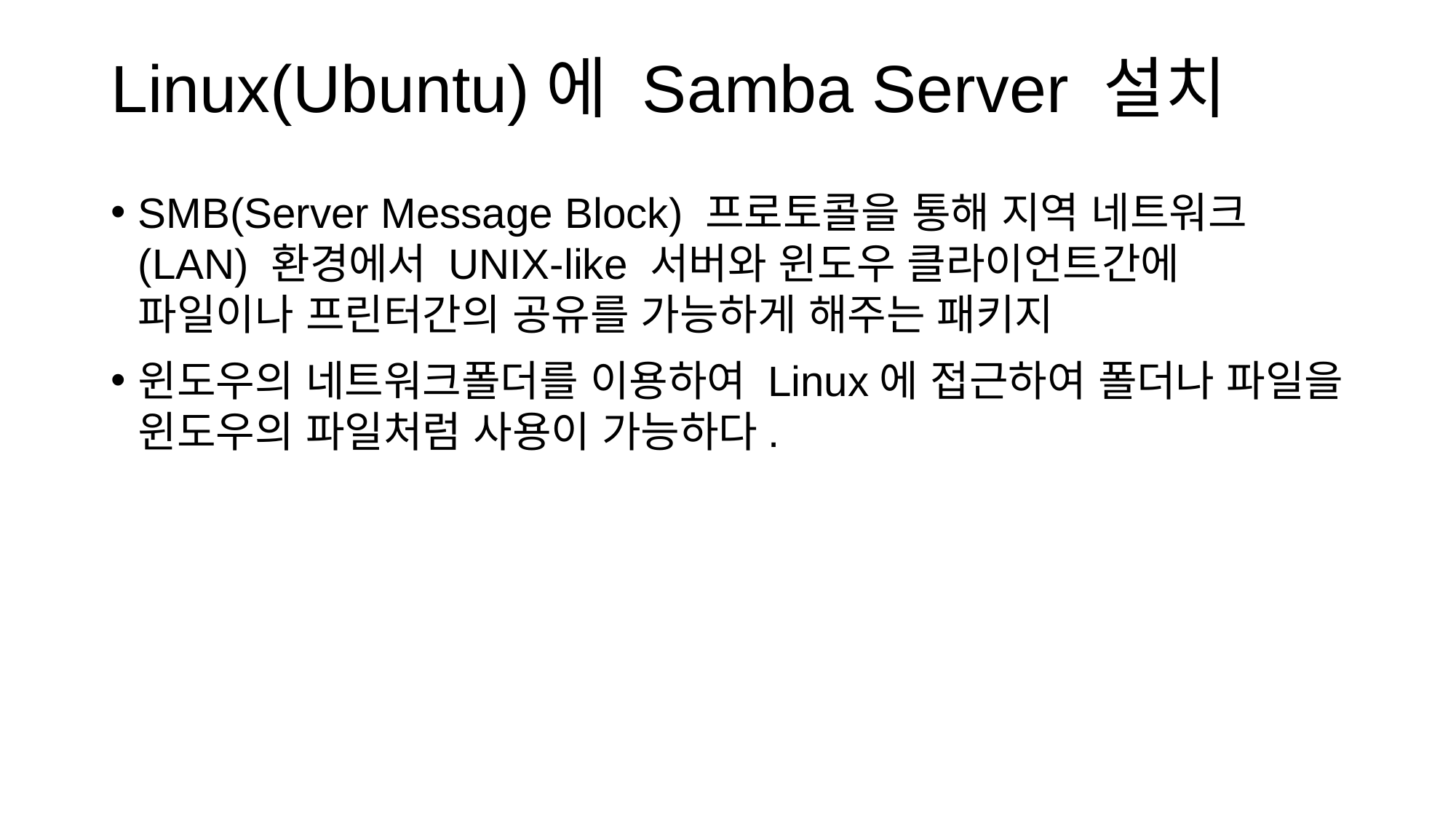

# Linux(Ubuntu)에 Samba Server 설치
SMB(Server Message Block) 프로토콜을 통해 지역 네트워크(LAN) 환경에서 UNIX-like 서버와 윈도우 클라이언트간에 파일이나 프린터간의 공유를 가능하게 해주는 패키지
윈도우의 네트워크폴더를 이용하여 Linux에 접근하여 폴더나 파일을 윈도우의 파일처럼 사용이 가능하다.